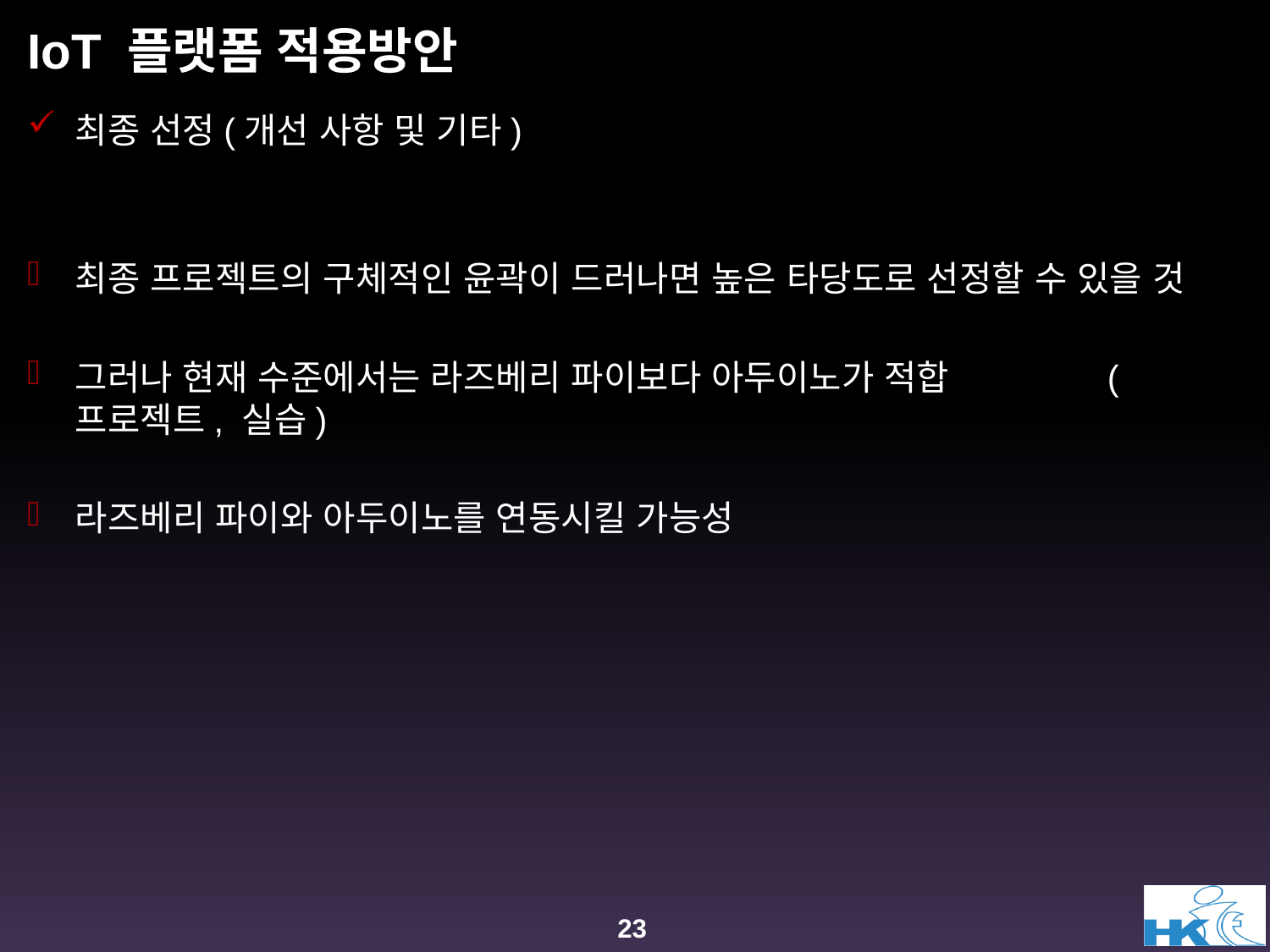

# IoT 플랫폼 적용방안
최종 선정(개선 사항 및 기타)

최종 프로젝트의 구체적인 윤곽이 드러나면 높은 타당도로 선정할 수 있을 것

그러나 현재 수준에서는 라즈베리 파이보다 아두이노가 적합               (프로젝트, 실습)

라즈베리 파이와 아두이노를 연동시킬 가능성

졸업작품 개발 투입 인력: 홍길동
일정: 2020년 2월 경

23